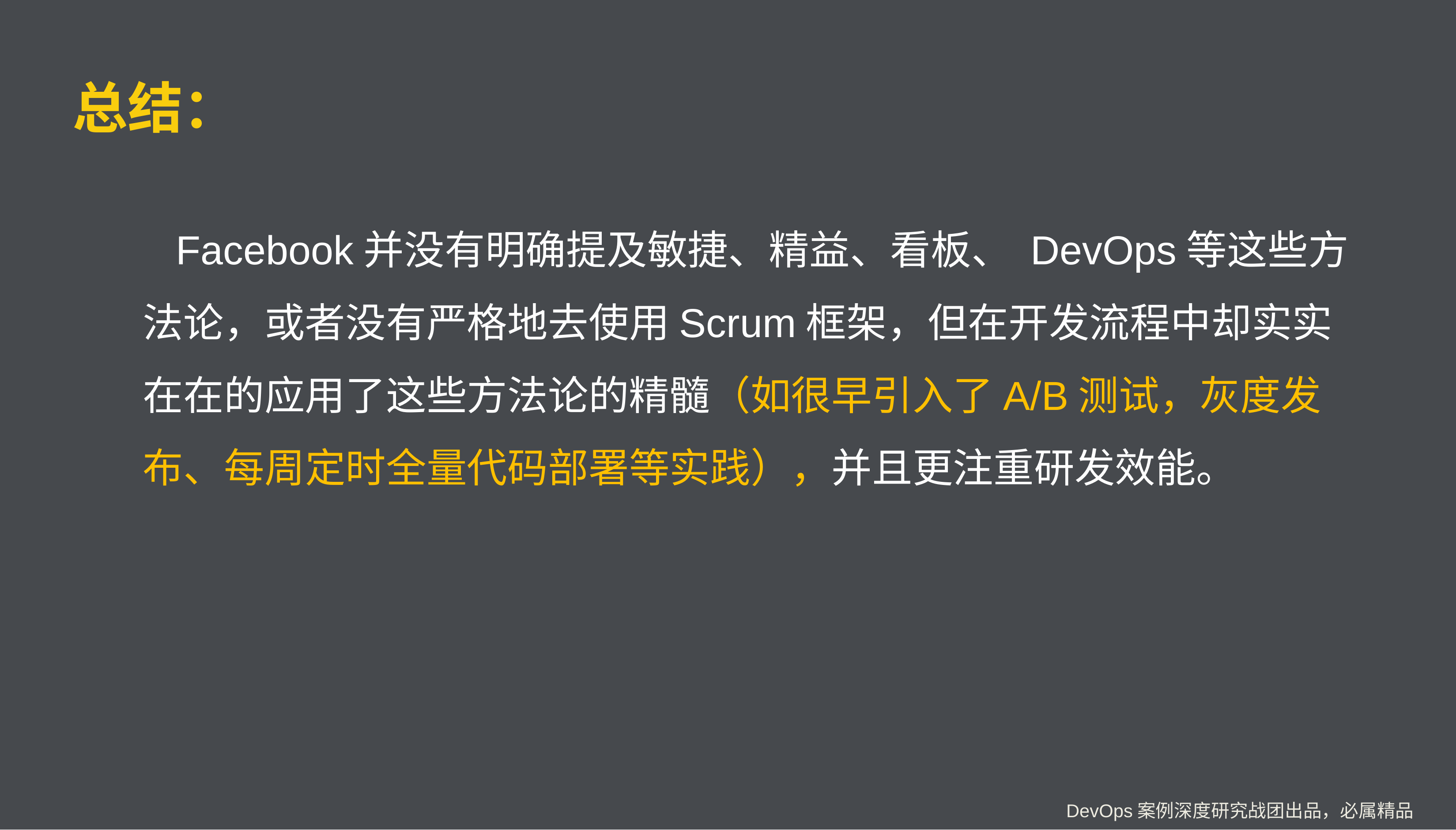

# 总结：
Facebook并没有明确提及敏捷、精益、看板、 DevOps等这些方法论，或者没有严格地去使用Scrum框架，但在开发流程中却实实在在的应用了这些方法论的精髓（如很早引入了A/B测试，灰度发布、每周定时全量代码部署等实践），并且更注重研发效能。